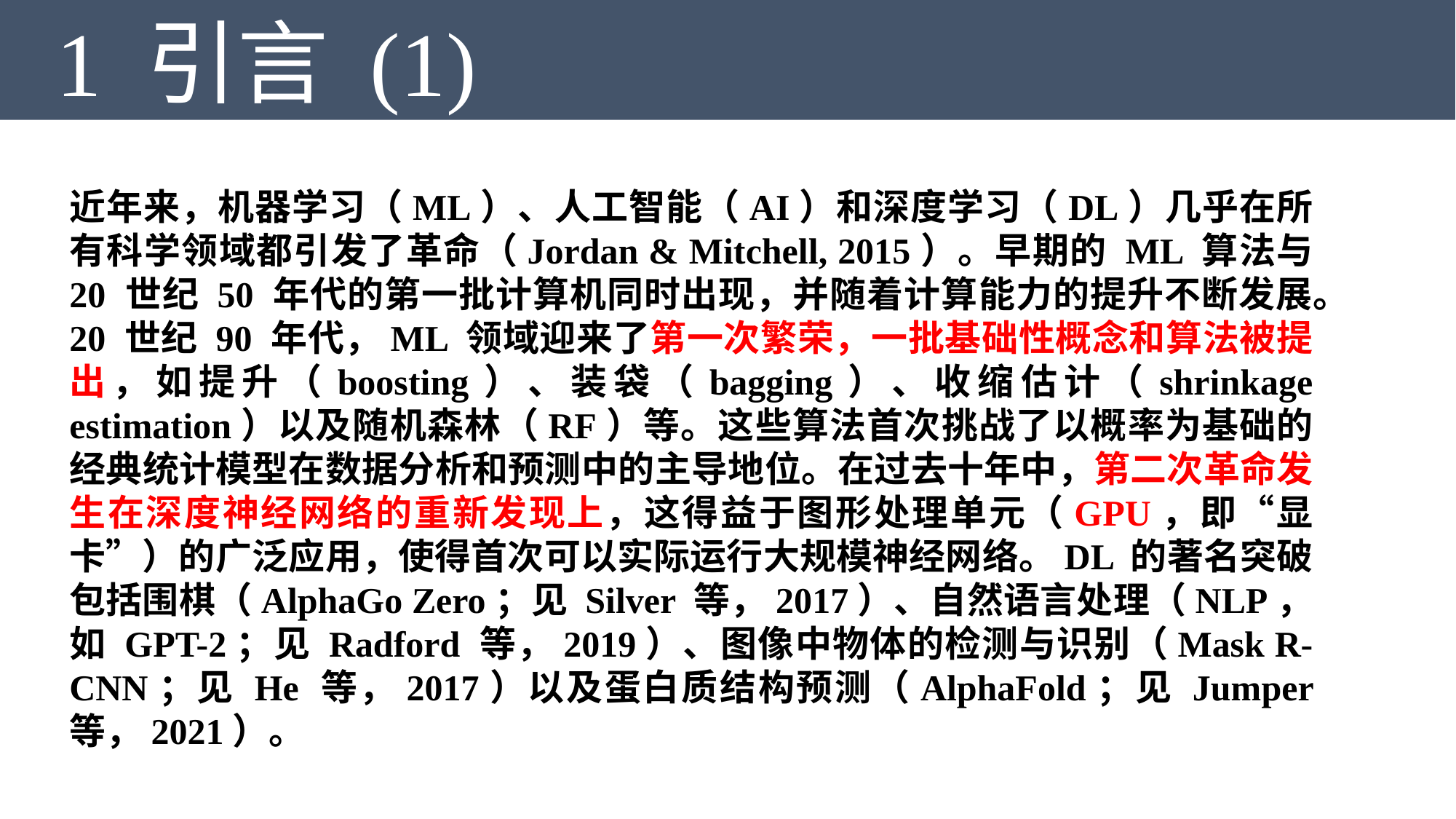

1 引言 (1)
近年来，机器学习（ML）、人工智能（AI）和深度学习（DL）几乎在所有科学领域都引发了革命（Jordan & Mitchell, 2015）。早期的 ML 算法与 20 世纪 50 年代的第一批计算机同时出现，并随着计算能力的提升不断发展。20 世纪 90 年代，ML 领域迎来了第一次繁荣，一批基础性概念和算法被提出，如提升（boosting）、装袋（bagging）、收缩估计（shrinkage estimation）以及随机森林（RF）等。这些算法首次挑战了以概率为基础的经典统计模型在数据分析和预测中的主导地位。在过去十年中，第二次革命发生在深度神经网络的重新发现上，这得益于图形处理单元（GPU，即“显卡”）的广泛应用，使得首次可以实际运行大规模神经网络。DL 的著名突破包括围棋（AlphaGo Zero；见 Silver 等，2017）、自然语言处理（NLP，如 GPT-2；见 Radford 等，2019）、图像中物体的检测与识别（Mask R-CNN；见 He 等，2017）以及蛋白质结构预测（AlphaFold；见 Jumper 等，2021）。